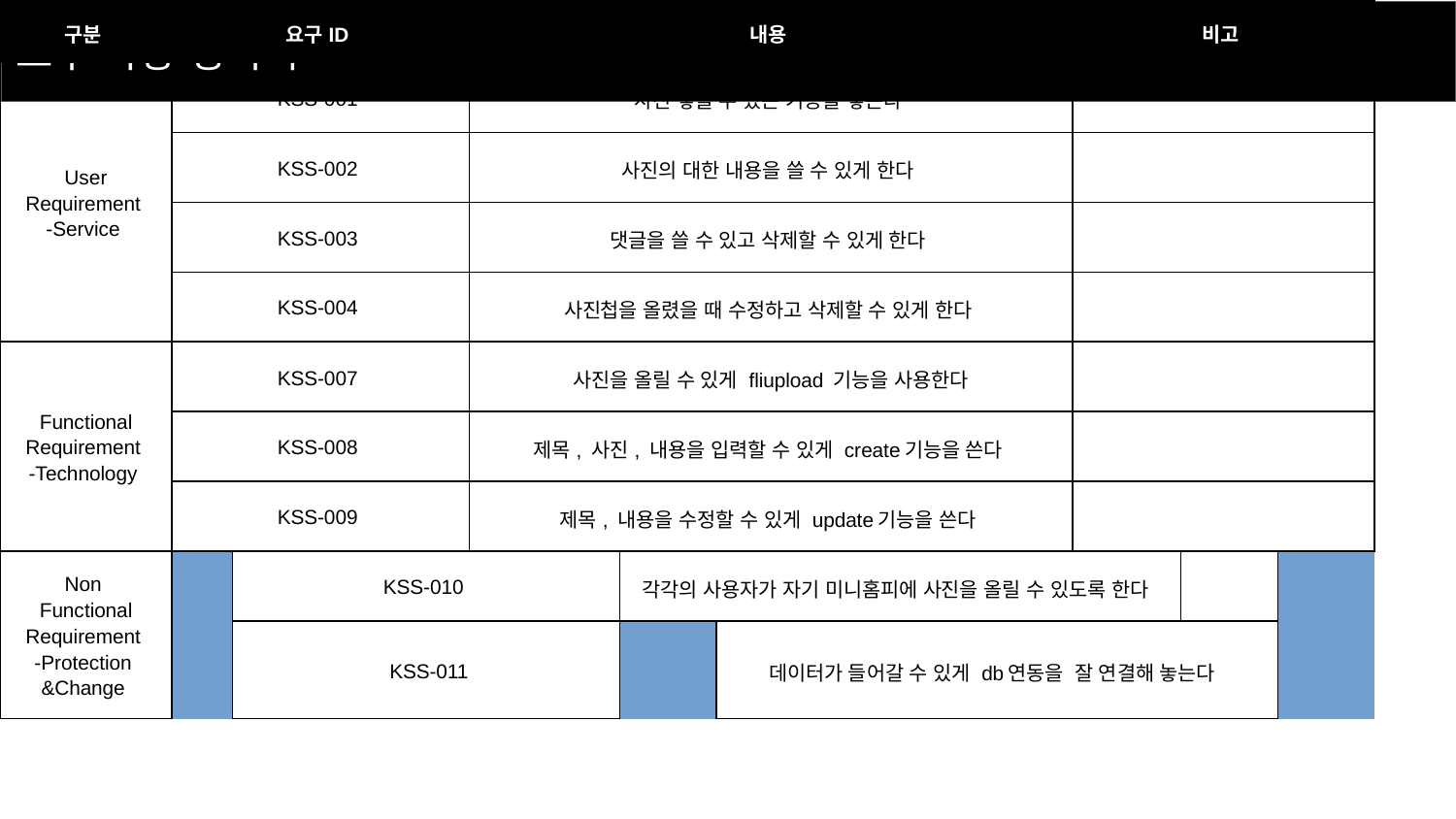

요구 사항 정의서
| 구분 |  | 요구ID |  |  | 내용 |  |  |  |  |  | 비고 |  |  |
| --- | --- | --- | --- | --- | --- | --- | --- | --- | --- | --- | --- | --- | --- |
| User Requirement -Service |  | KSS-001 |  |  | 사진 넣을 수 있는 기능을 넣는다 |  |  |  |  |  |  |  |  |
|  |  | KSS-002 |  |  | 사진의 대한 내용을 쓸 수 있게 한다 |  |  |  |  |  |  |  |  |
|  |  | KSS-003 |  |  | 댓글을 쓸 수 있고 삭제할 수 있게 한다 |  |  |  |  |  |  |  |  |
|  |  | KSS-004 |  |  | 사진첩을 올렸을 때 수정하고 삭제할 수 있게 한다 |  |  |  |  |  |  |  |  |
| Functional Requirement -Technology |  | KSS-007 |  |  | 사진을 올릴 수 있게 fliupload 기능을 사용한다 |  |  |  |  |  |  |  |  |
|  |  | KSS-008 |  |  | 제목, 사진, 내용을 입력할 수 있게 create기능을 쓴다 |  |  |  |  |  |  |  |  |
|  |  | KSS-009 |  |  | 제목, 내용을 수정할 수 있게 update기능을 쓴다 |  |  |  |  |  |  |  |  |
| Non Functional Requirement -Protection &Change |  | KSS-010 |  |  | 각각의 사용자가 자기 미니홈피에 사진을 올릴 수 있도록 한다 |  |  |  |  |  |  |  |  |
|  |  | KSS-011 |  |  | 데이터가 들어갈 수 있게 db연동을 잘 연결해 놓는다 |  |  |  |  |  |  |  |  |